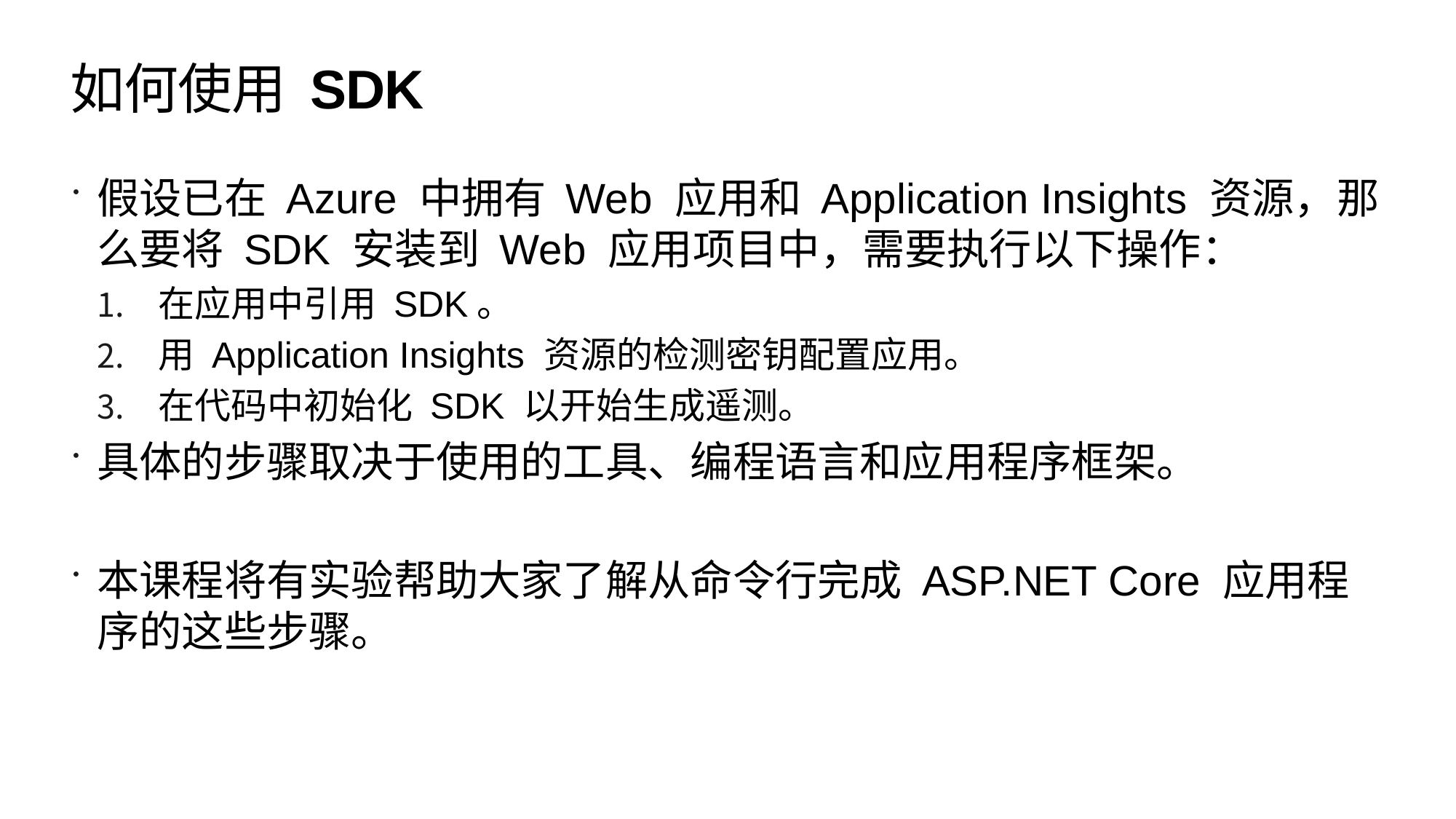

# 如何使用 SDK
假设已在 Azure 中拥有 Web 应用和 Application Insights 资源，那么要将 SDK 安装到 Web 应用项目中，需要执行以下操作：
在应用中引用 SDK。
用 Application Insights 资源的检测密钥配置应用。
在代码中初始化 SDK 以开始生成遥测。
具体的步骤取决于使用的工具、编程语言和应用程序框架。

本课程将有实验帮助大家了解从命令行完成 ASP.NET Core 应用程序的这些步骤。